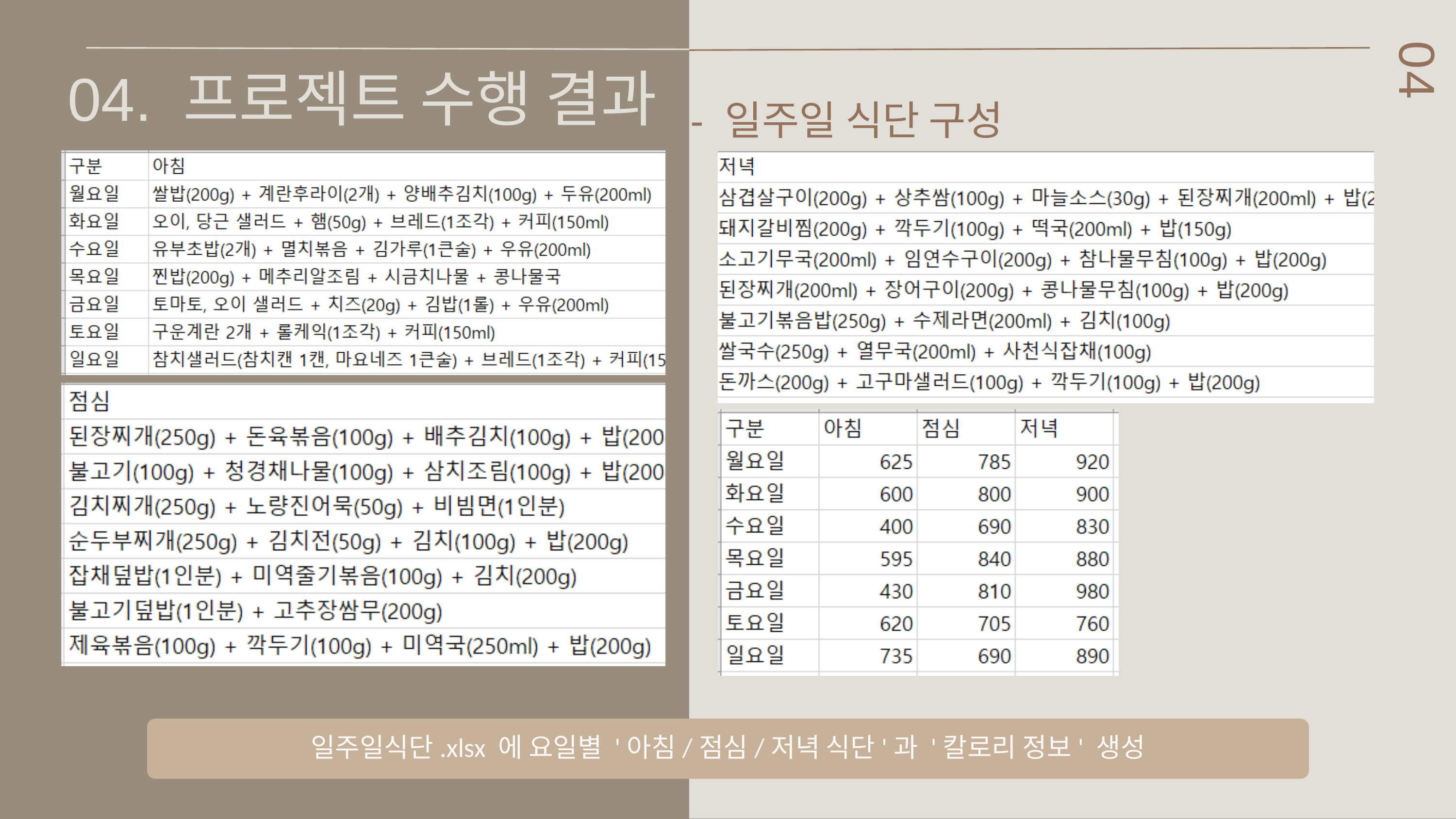

04. 프로젝트 수행 결과
04
- 일주일 식단 구성

일주일식단.xlsx 에 요일별 '아침/점심/저녁 식단'과 '칼로리 정보' 생성